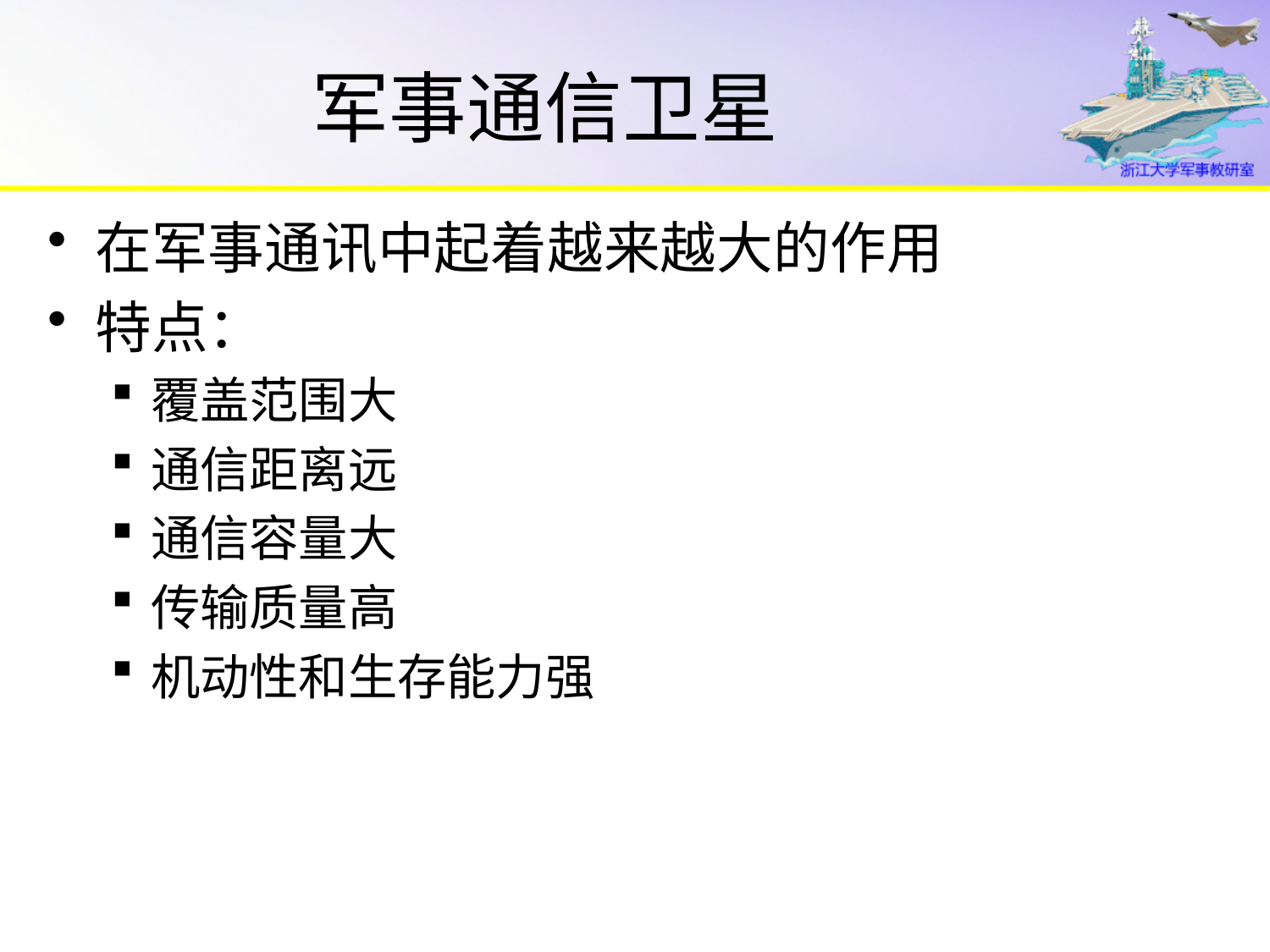

# 军事通信卫星
在军事通讯中起着越来越大的作用
特点：
覆盖范围大
通信距离远
通信容量大
传输质量高
机动性和生存能力强